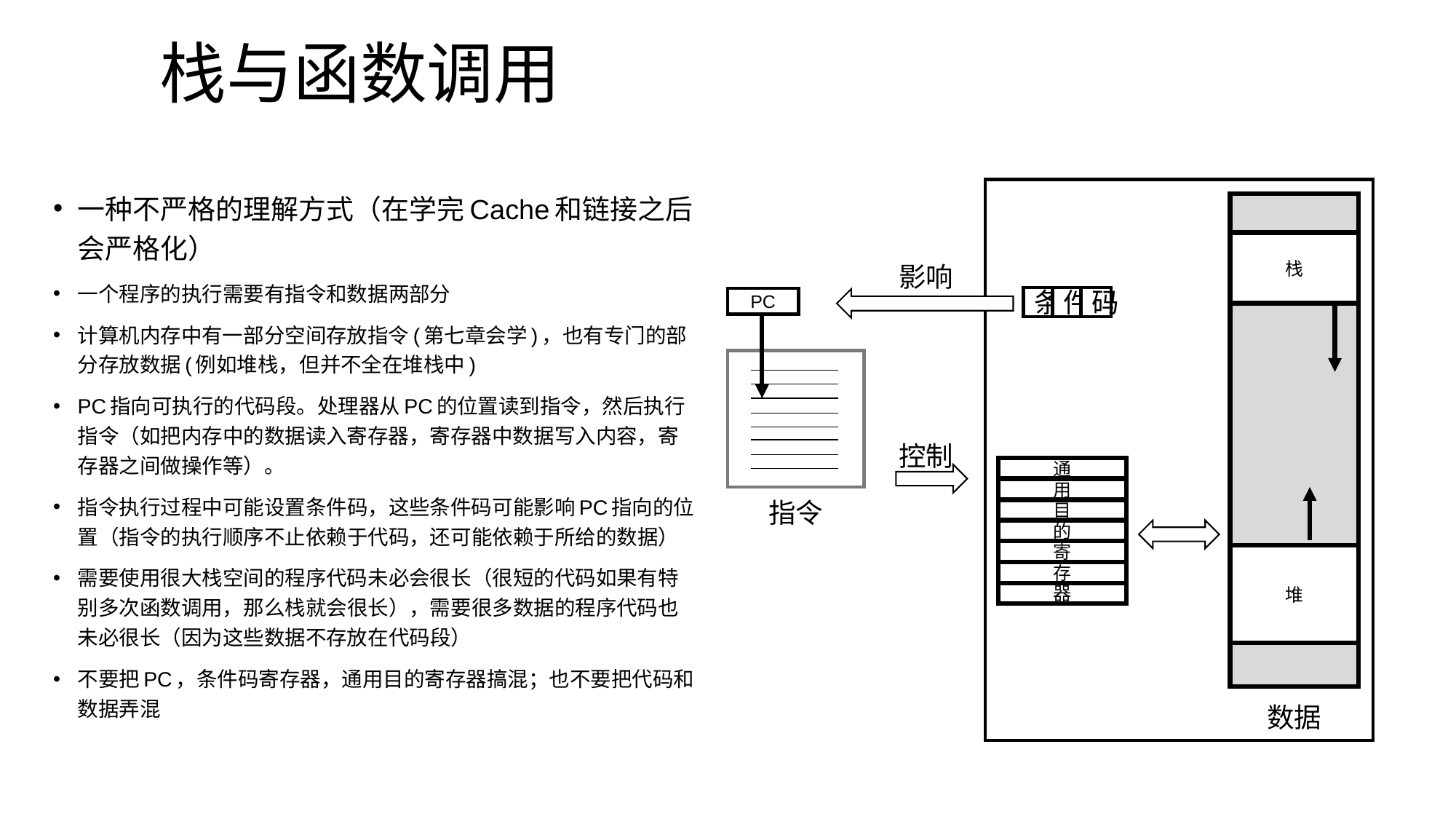

# 栈与函数调用
一种不严格的理解方式（在学完Cache和链接之后会严格化）
一个程序的执行需要有指令和数据两部分
计算机内存中有一部分空间存放指令(第七章会学)，也有专门的部分存放数据(例如堆栈，但并不全在堆栈中)
PC指向可执行的代码段。处理器从PC的位置读到指令，然后执行指令（如把内存中的数据读入寄存器，寄存器中数据写入内容，寄存器之间做操作等）。
指令执行过程中可能设置条件码，这些条件码可能影响PC指向的位置（指令的执行顺序不止依赖于代码，还可能依赖于所给的数据）
需要使用很大栈空间的程序代码未必会很长（很短的代码如果有特别多次函数调用，那么栈就会很长），需要很多数据的程序代码也未必很长（因为这些数据不存放在代码段）
不要把PC，条件码寄存器，通用目的寄存器搞混；也不要把代码和数据弄混

栈
影响
PC

控制
通

用

指令
目
的

寄
堆
存
器
数据
条
件
码